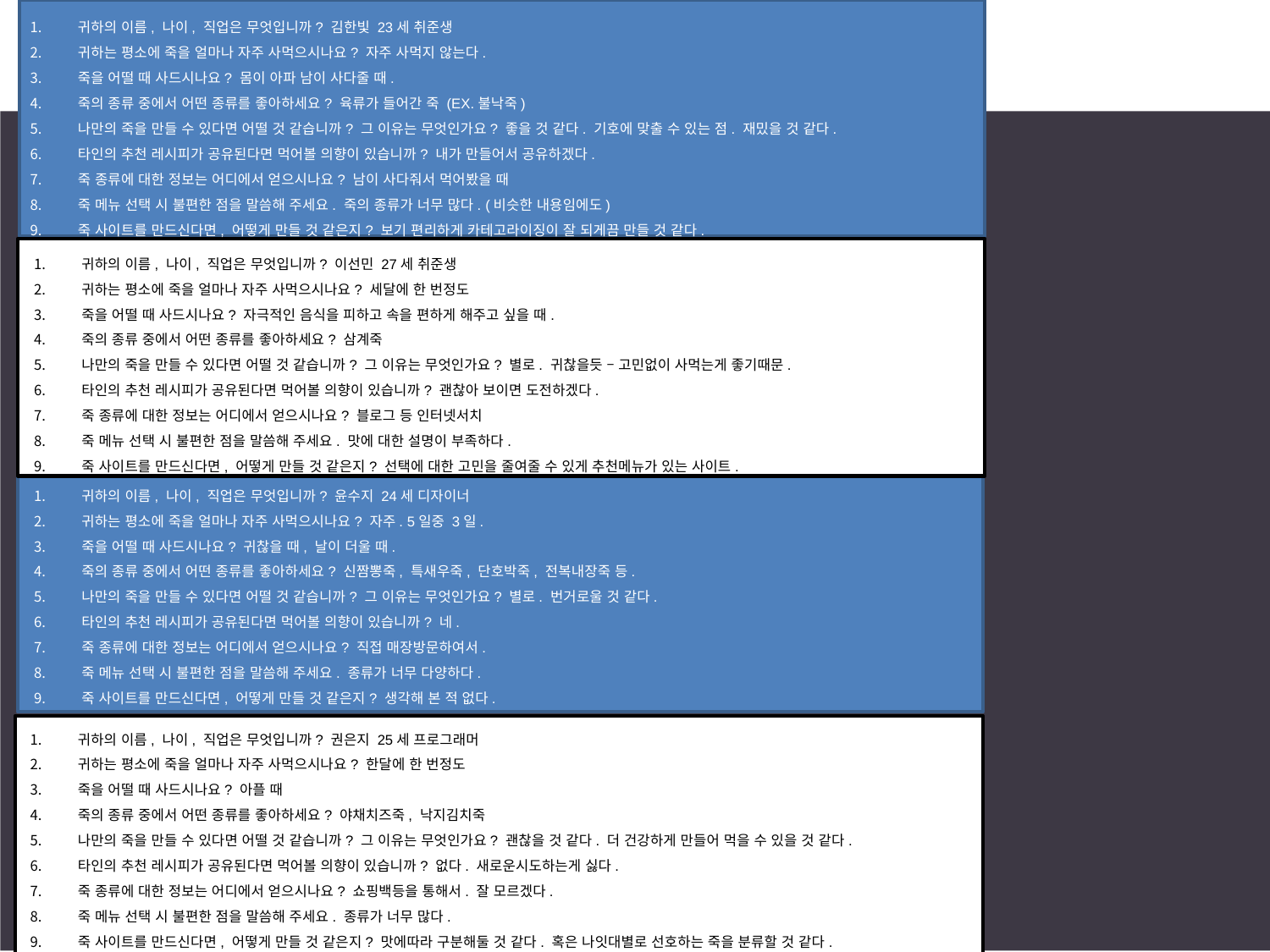

귀하의 이름, 나이, 직업은 무엇입니까? 김한빛 23세 취준생
귀하는 평소에 죽을 얼마나 자주 사먹으시나요? 자주 사먹지 않는다.
죽을 어떨 때 사드시나요? 몸이 아파 남이 사다줄 때.
죽의 종류 중에서 어떤 종류를 좋아하세요? 육류가 들어간 죽 (EX.불낙죽)
나만의 죽을 만들 수 있다면 어떨 것 같습니까? 그 이유는 무엇인가요? 좋을 것 같다. 기호에 맞출 수 있는 점. 재밌을 것 같다.
타인의 추천 레시피가 공유된다면 먹어볼 의향이 있습니까? 내가 만들어서 공유하겠다.
죽 종류에 대한 정보는 어디에서 얻으시나요? 남이 사다줘서 먹어봤을 때
죽 메뉴 선택 시 불편한 점을 말씀해 주세요. 죽의 종류가 너무 많다. (비슷한 내용임에도)
죽 사이트를 만드신다면, 어떻게 만들 것 같은지? 보기 편리하게 카테고라이징이 잘 되게끔 만들 것 같다.
#

귀하의 이름, 나이, 직업은 무엇입니까? 이선민 27세 취준생
귀하는 평소에 죽을 얼마나 자주 사먹으시나요? 세달에 한 번정도
죽을 어떨 때 사드시나요? 자극적인 음식을 피하고 속을 편하게 해주고 싶을 때.
죽의 종류 중에서 어떤 종류를 좋아하세요? 삼계죽
나만의 죽을 만들 수 있다면 어떨 것 같습니까? 그 이유는 무엇인가요? 별로. 귀찮을듯 – 고민없이 사먹는게 좋기때문.
타인의 추천 레시피가 공유된다면 먹어볼 의향이 있습니까? 괜찮아 보이면 도전하겠다.
죽 종류에 대한 정보는 어디에서 얻으시나요? 블로그 등 인터넷서치
죽 메뉴 선택 시 불편한 점을 말씀해 주세요. 맛에 대한 설명이 부족하다.
죽 사이트를 만드신다면, 어떻게 만들 것 같은지? 선택에 대한 고민을 줄여줄 수 있게 추천메뉴가 있는 사이트.
귀하의 이름, 나이, 직업은 무엇입니까? 윤수지 24세 디자이너
귀하는 평소에 죽을 얼마나 자주 사먹으시나요? 자주. 5일중 3일.
죽을 어떨 때 사드시나요? 귀찮을 때, 날이 더울 때.
죽의 종류 중에서 어떤 종류를 좋아하세요? 신짬뽕죽, 특새우죽, 단호박죽, 전복내장죽 등.
나만의 죽을 만들 수 있다면 어떨 것 같습니까? 그 이유는 무엇인가요? 별로. 번거로울 것 같다.
타인의 추천 레시피가 공유된다면 먹어볼 의향이 있습니까? 네.
죽 종류에 대한 정보는 어디에서 얻으시나요? 직접 매장방문하여서.
죽 메뉴 선택 시 불편한 점을 말씀해 주세요. 종류가 너무 다양하다.
죽 사이트를 만드신다면, 어떻게 만들 것 같은지? 생각해 본 적 없다.

귀하의 이름, 나이, 직업은 무엇입니까? 권은지 25세 프로그래머
귀하는 평소에 죽을 얼마나 자주 사먹으시나요? 한달에 한 번정도
죽을 어떨 때 사드시나요? 아플 때
죽의 종류 중에서 어떤 종류를 좋아하세요? 야채치즈죽, 낙지김치죽
나만의 죽을 만들 수 있다면 어떨 것 같습니까? 그 이유는 무엇인가요? 괜찮을 것 같다. 더 건강하게 만들어 먹을 수 있을 것 같다.
타인의 추천 레시피가 공유된다면 먹어볼 의향이 있습니까? 없다. 새로운시도하는게 싫다.
죽 종류에 대한 정보는 어디에서 얻으시나요? 쇼핑백등을 통해서. 잘 모르겠다.
죽 메뉴 선택 시 불편한 점을 말씀해 주세요. 종류가 너무 많다.
죽 사이트를 만드신다면, 어떻게 만들 것 같은지? 맛에따라 구분해둘 것 같다. 혹은 나잇대별로 선호하는 죽을 분류할 것 같다.